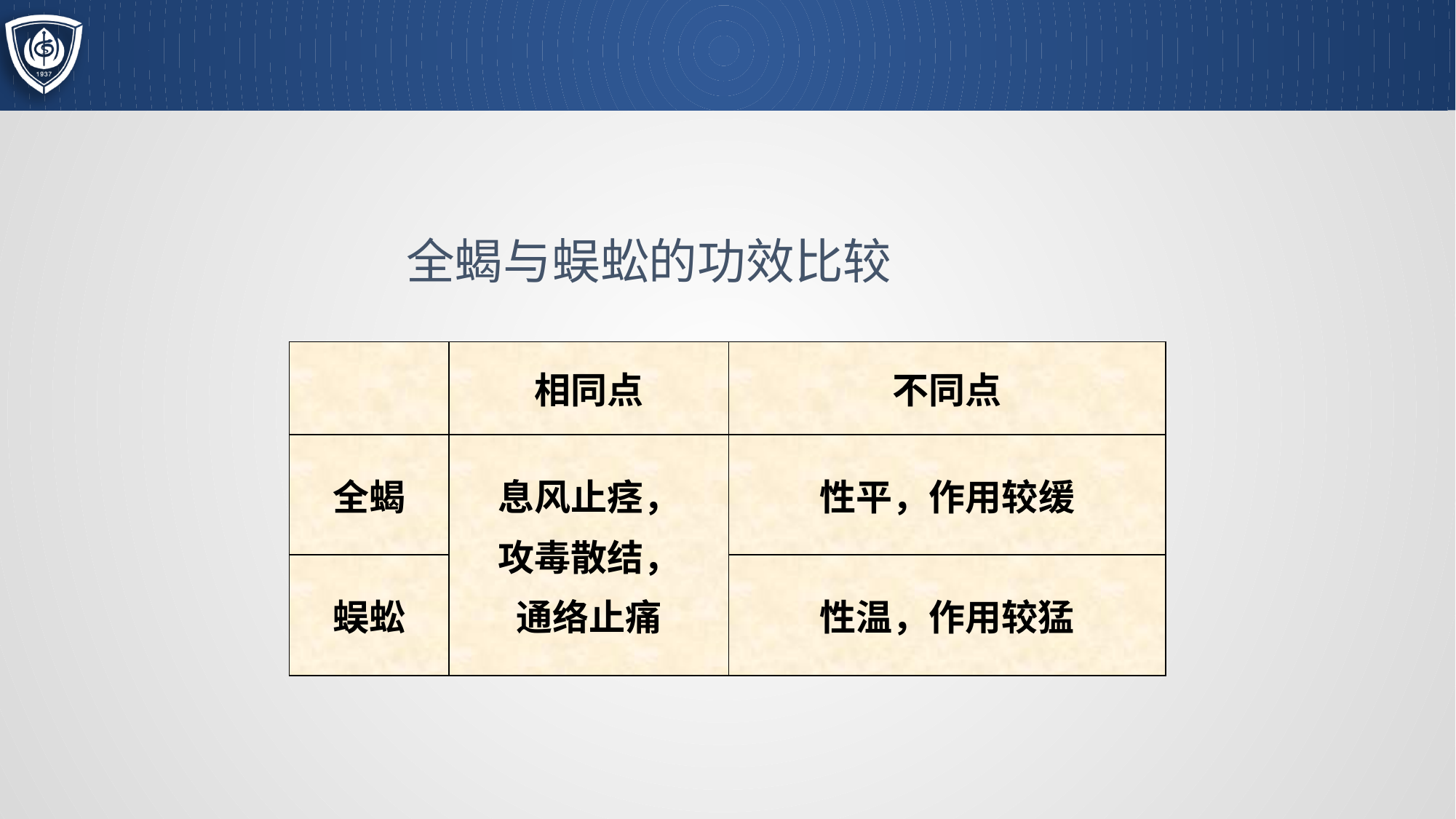

#
全蝎与蜈蚣的功效比较
|  | 相同点 | 不同点 |
| --- | --- | --- |
| 全蝎 | 息风止痉， 攻毒散结， 通络止痛 | 性平，作用较缓 |
| 蜈蚣 |  | 性温，作用较猛 |